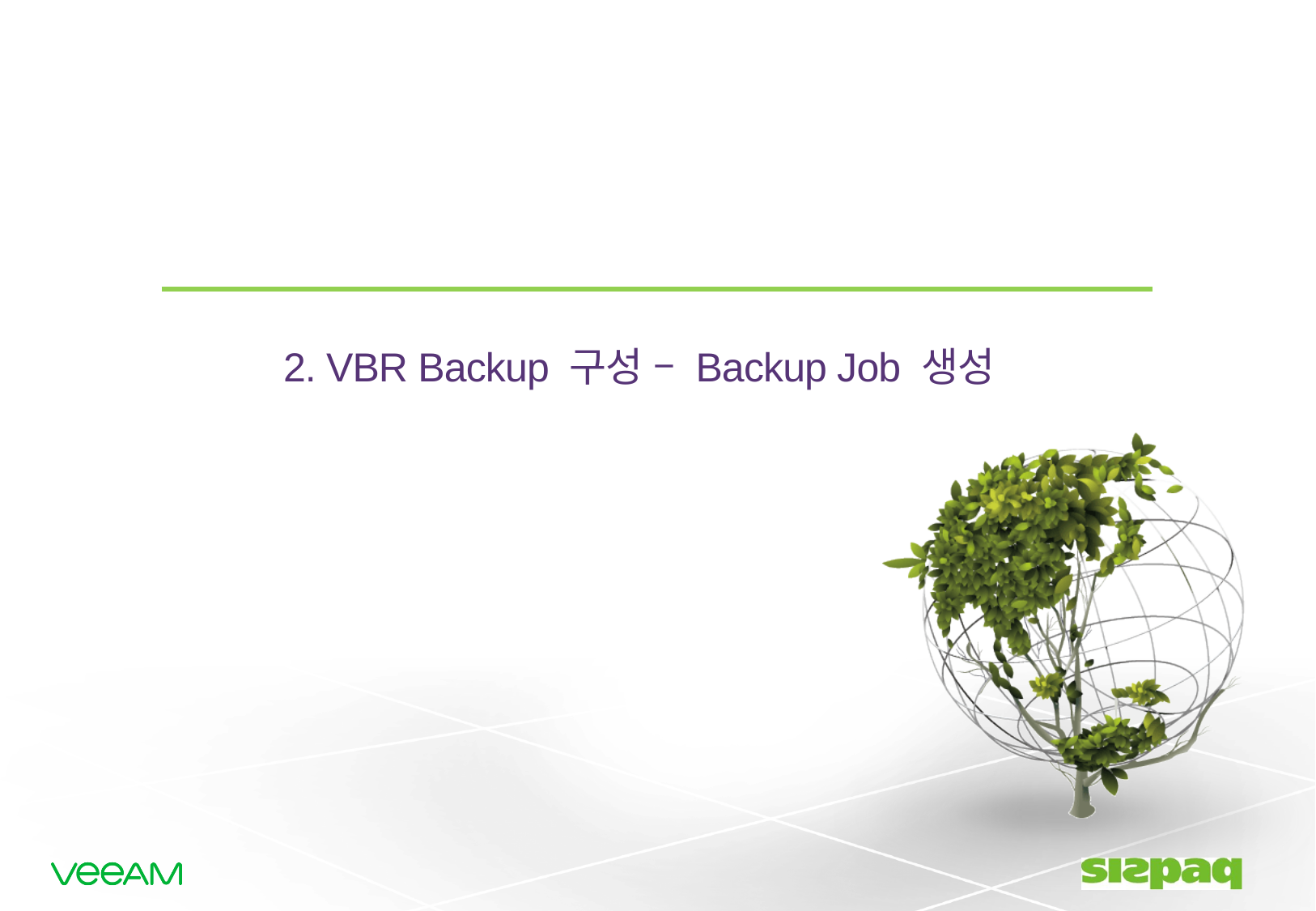

2. VBR Backup 구성 – Backup Job 생성